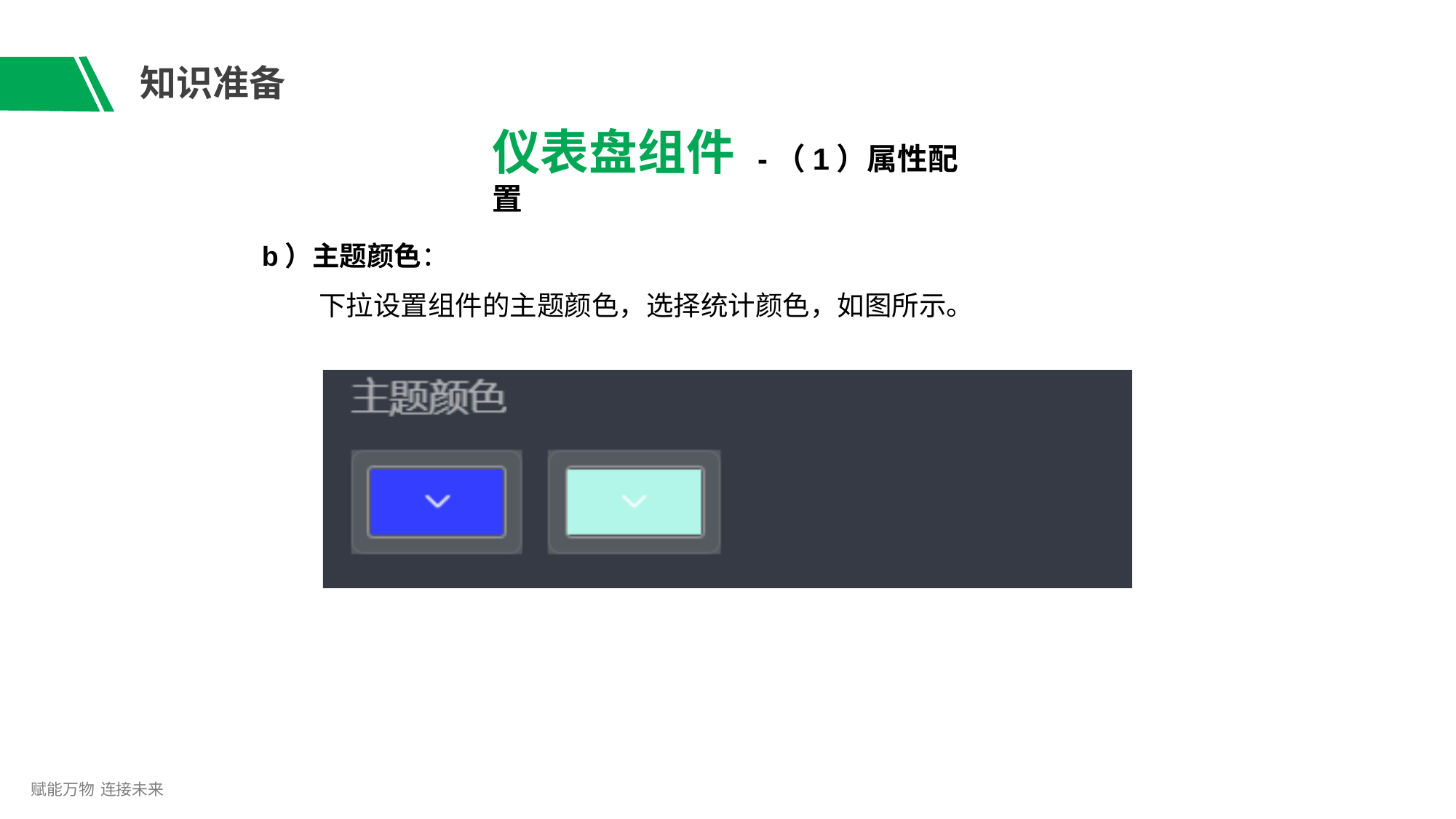

# 知识准备
仪表盘组件 -（1）属性配置
b）主题颜色：
下拉设置组件的主题颜色，选择统计颜色，如图所示。

赋能万物 连接未来